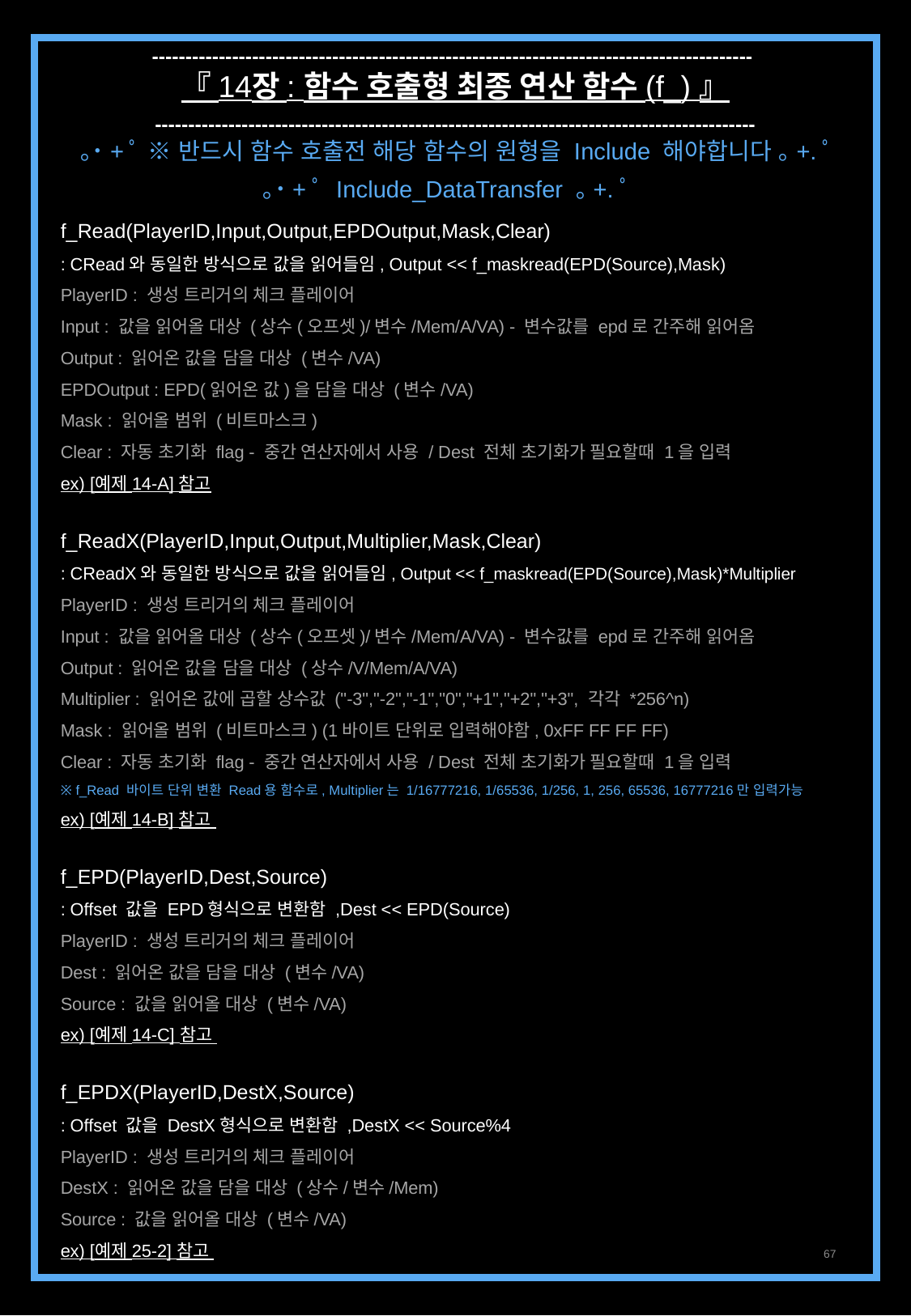

------------------------------------------------------------------------------------------
『 14장 : 함수 호출형 최종 연산 함수 (f_) 』
------------------------------------------------------------------------------------------

｡˙+ﾟ ※ 반드시 함수 호출전 해당 함수의 원형을 Include 해야합니다 ｡+.ﾟ
｡˙+ﾟ Include_DataTransfer ｡+.ﾟ
f_Read(PlayerID,Input,Output,EPDOutput,Mask,Clear)
: CRead와 동일한 방식으로 값을 읽어들임, Output << f_maskread(EPD(Source),Mask)
PlayerID : 생성 트리거의 체크 플레이어
Input : 값을 읽어올 대상 (상수(오프셋)/변수/Mem/A/VA) - 변수값를 epd로 간주해 읽어옴
Output : 읽어온 값을 담을 대상 (변수/VA)
EPDOutput : EPD(읽어온 값)을 담을 대상 (변수/VA)
Mask : 읽어올 범위 (비트마스크)
Clear : 자동 초기화 flag - 중간 연산자에서 사용 / Dest 전체 초기화가 필요할때 1을 입력
ex) [예제 14-A] 참고

f_ReadX(PlayerID,Input,Output,Multiplier,Mask,Clear)
: CReadX와 동일한 방식으로 값을 읽어들임, Output << f_maskread(EPD(Source),Mask)*Multiplier
PlayerID : 생성 트리거의 체크 플레이어
Input : 값을 읽어올 대상 (상수(오프셋)/변수/Mem/A/VA) - 변수값를 epd로 간주해 읽어옴
Output : 읽어온 값을 담을 대상 (상수/V/Mem/A/VA)
Multiplier : 읽어온 값에 곱할 상수값 ("-3","-2","-1","0","+1","+2","+3", 각각 *256^n)
Mask : 읽어올 범위 (비트마스크) (1바이트 단위로 입력해야함, 0xFF FF FF FF)
Clear : 자동 초기화 flag - 중간 연산자에서 사용 / Dest 전체 초기화가 필요할때 1을 입력
※ f_Read 바이트 단위 변환 Read용 함수로, Multiplier는 1/16777216, 1/65536, 1/256, 1, 256, 65536, 16777216만 입력가능
ex) [예제 14-B] 참고

f_EPD(PlayerID,Dest,Source)
: Offset 값을 EPD형식으로 변환함 ,Dest << EPD(Source)
PlayerID : 생성 트리거의 체크 플레이어
Dest : 읽어온 값을 담을 대상 (변수/VA)
Source : 값을 읽어올 대상 (변수/VA)
ex) [예제 14-C] 참고

f_EPDX(PlayerID,DestX,Source)
: Offset 값을 DestX형식으로 변환함 ,DestX << Source%4
PlayerID : 생성 트리거의 체크 플레이어
DestX : 읽어온 값을 담을 대상 (상수/변수/Mem)
Source : 값을 읽어올 대상 (변수/VA)
ex) [예제 25-2] 참고
67